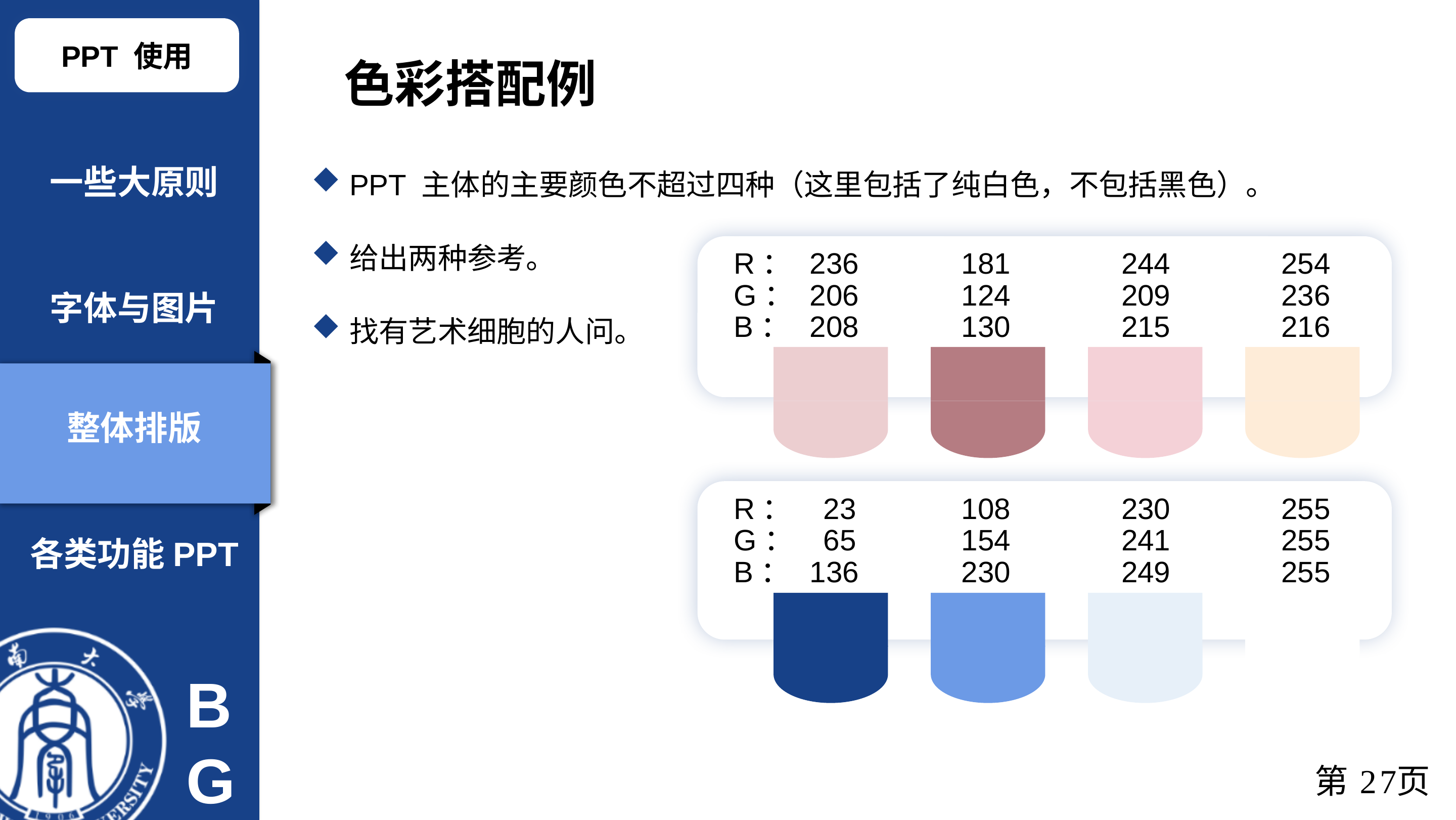

PPT 使用
色彩搭配例
一些大原则
PPT 主体的主要颜色不超过四种（这里包括了纯白色，不包括黑色）。
给出两种参考。
找有艺术细胞的人问。

R：	236		181		 244		  254
G：	206		124		 209		  236
B：	208		130		 215		  216

字体与图片
整体排版

R：	 23		108		 230		  255
G：	 65		154		 241		  255
B：	136		230		 249		  255

各类功能PPT

第27页